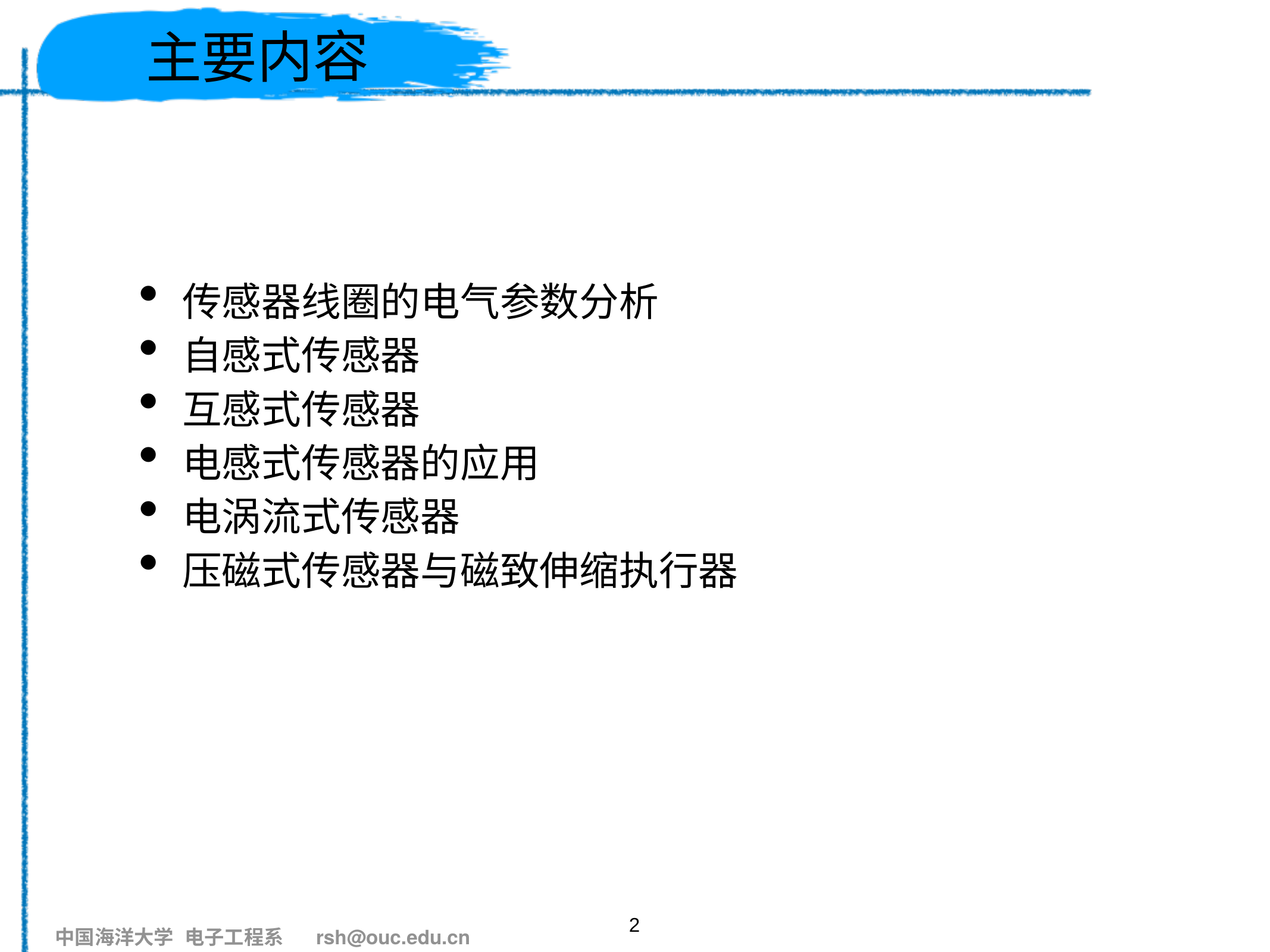

# 主要内容
传感器线圈的电气参数分析
自感式传感器
互感式传感器
电感式传感器的应用
电涡流式传感器
压磁式传感器与磁致伸缩执行器
2